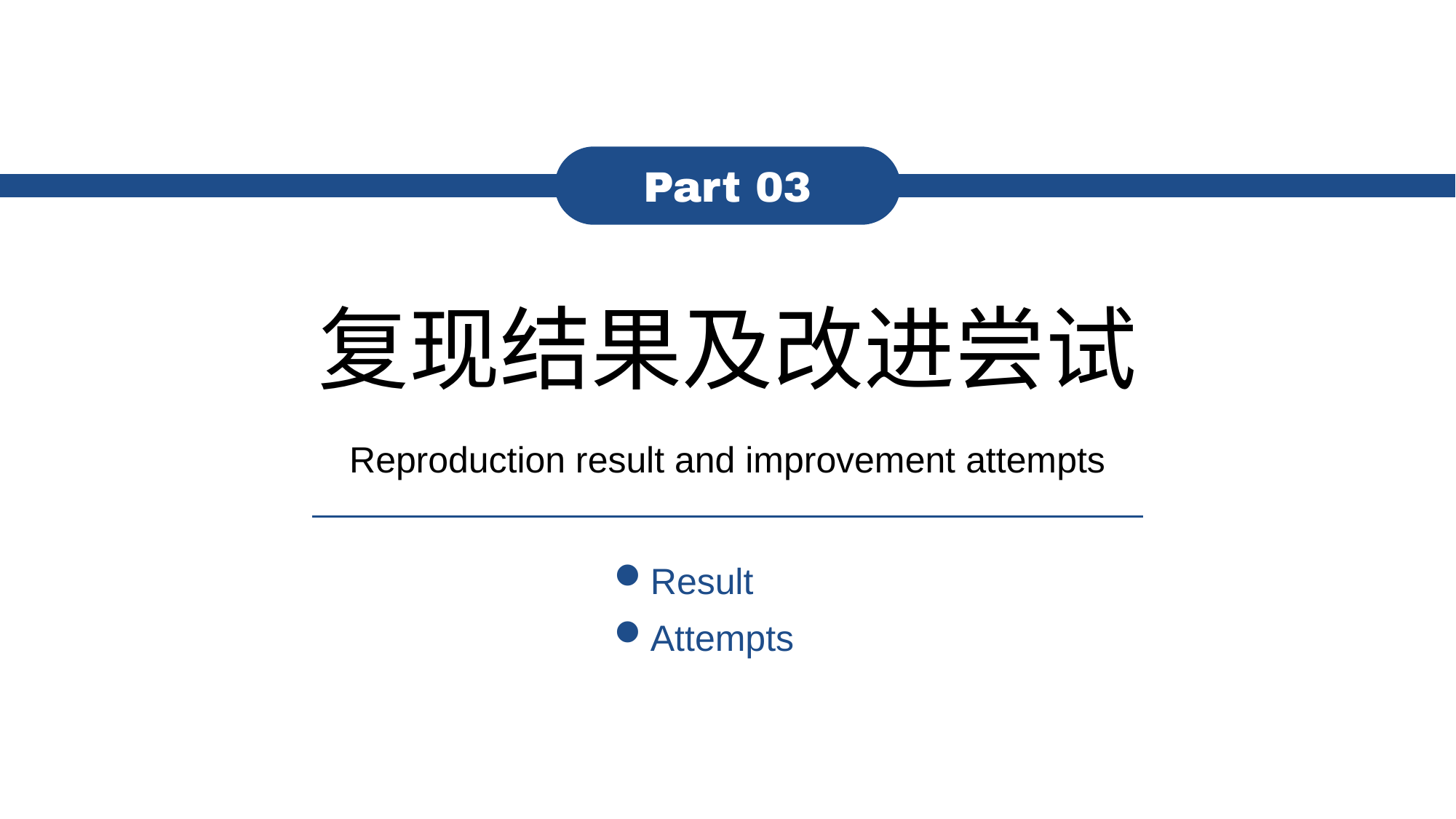

Part 03

复现结果及改进尝试
Reproduction result and improvement attempts
Result
Attempts